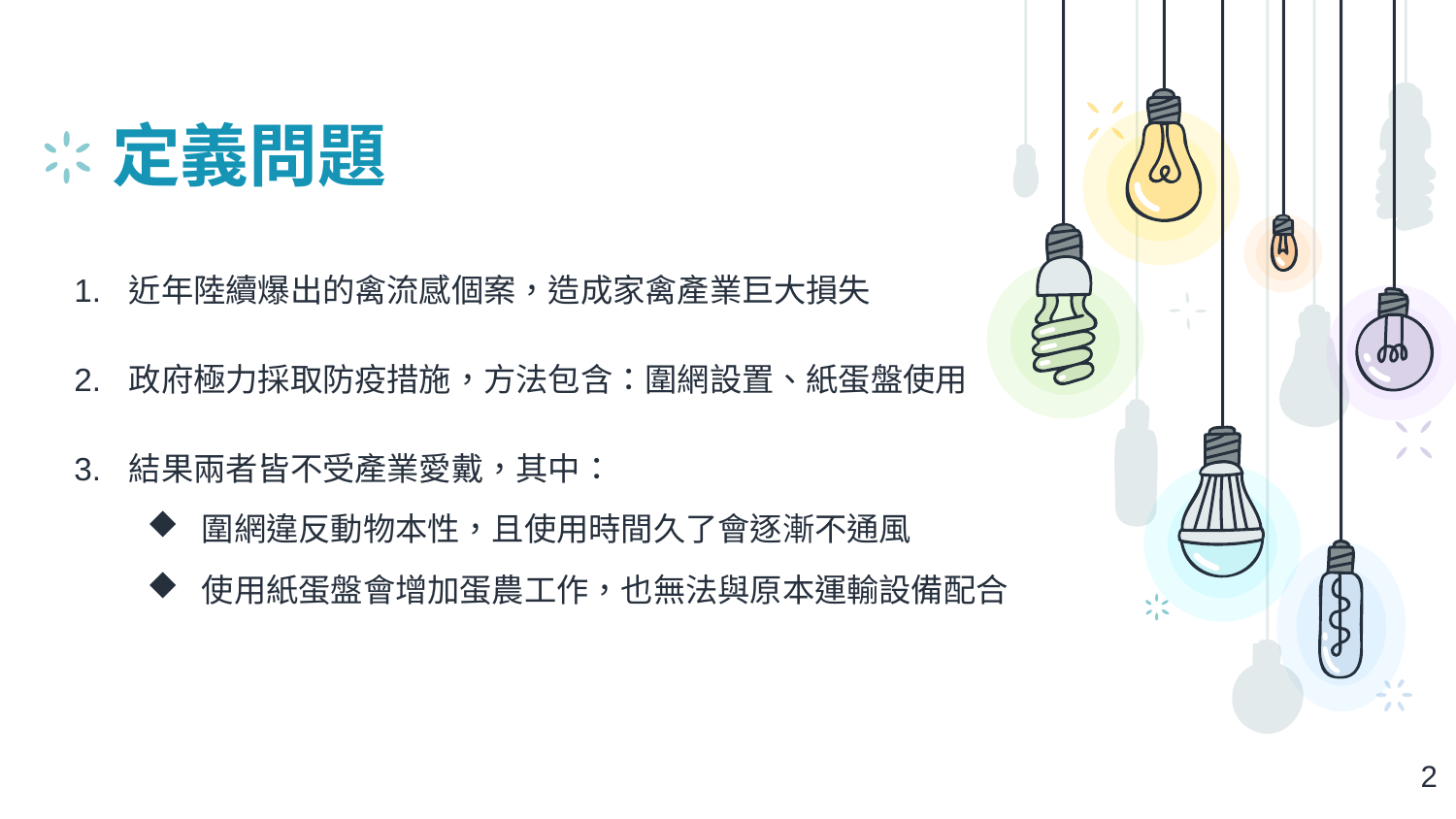

# 定義問題

近年陸續爆出的禽流感個案，造成家禽產業巨大損失

政府極力採取防疫措施，方法包含：圍網設置、紙蛋盤使用

結果兩者皆不受產業愛戴，其中：
圍網違反動物本性，且使用時間久了會逐漸不通風
使用紙蛋盤會增加蛋農工作，也無法與原本運輸設備配合

2